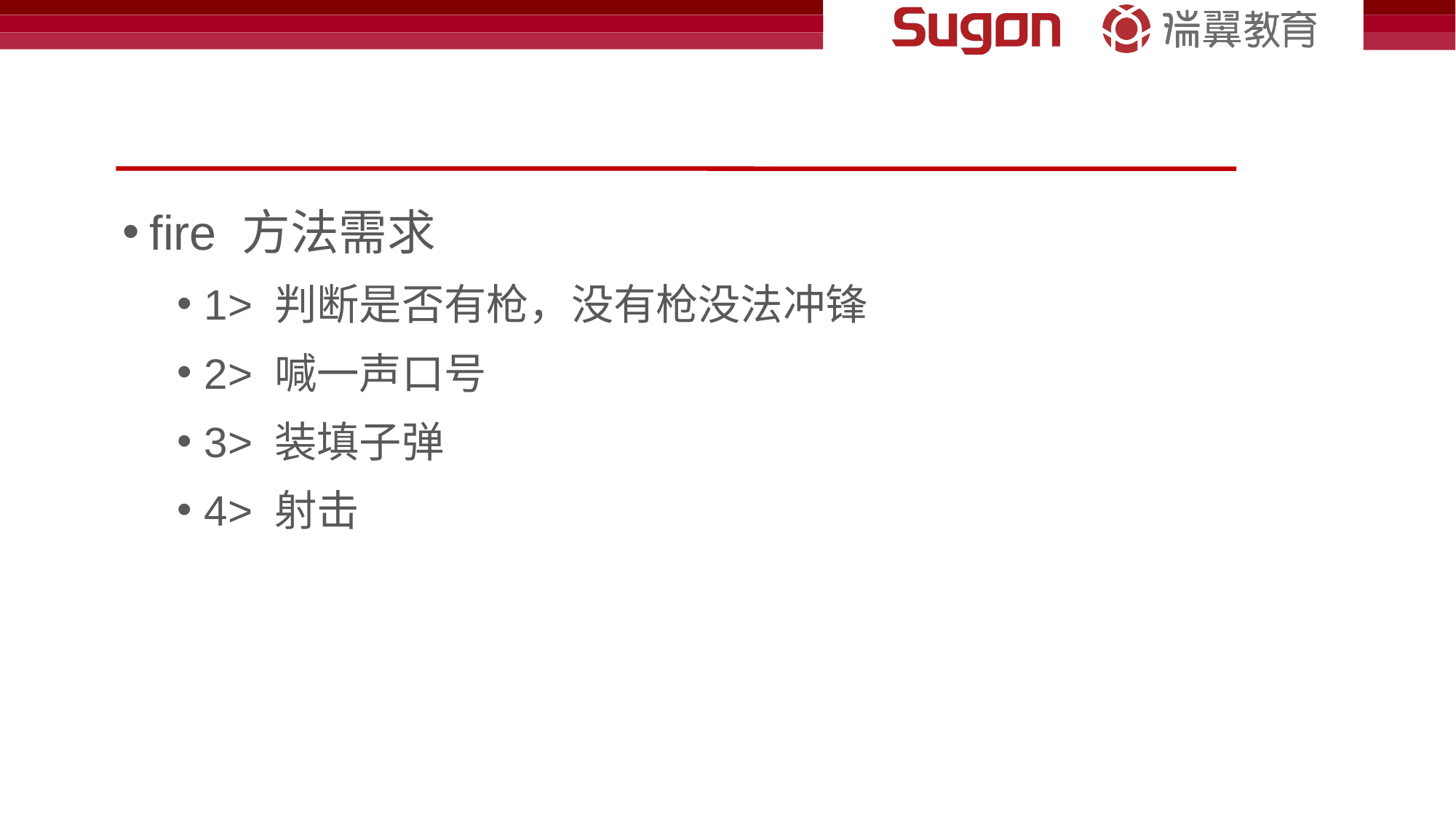

#
fire 方法需求
1> 判断是否有枪，没有枪没法冲锋
2> 喊一声口号
3> 装填子弹
4> 射击